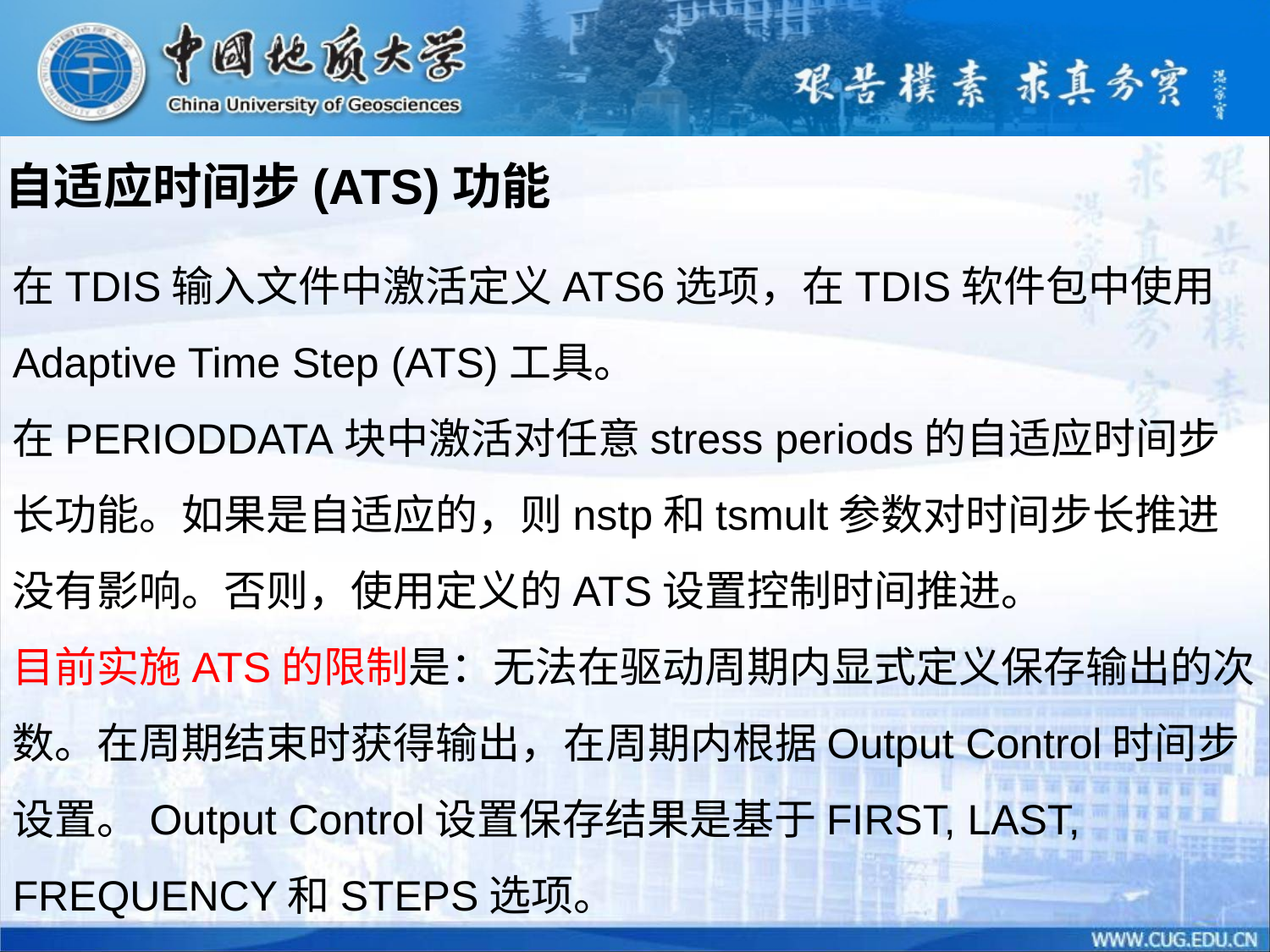

自适应时间步(ATS)功能
在TDIS输入文件中激活定义ATS6选项，在TDIS软件包中使用Adaptive Time Step (ATS)工具。
在PERIODDATA块中激活对任意stress periods的自适应时间步长功能。如果是自适应的，则nstp和tsmult参数对时间步长推进没有影响。否则，使用定义的ATS设置控制时间推进。
目前实施ATS的限制是：无法在驱动周期内显式定义保存输出的次数。在周期结束时获得输出，在周期内根据Output Control时间步设置。Output Control设置保存结果是基于FIRST, LAST, FREQUENCY和STEPS选项。